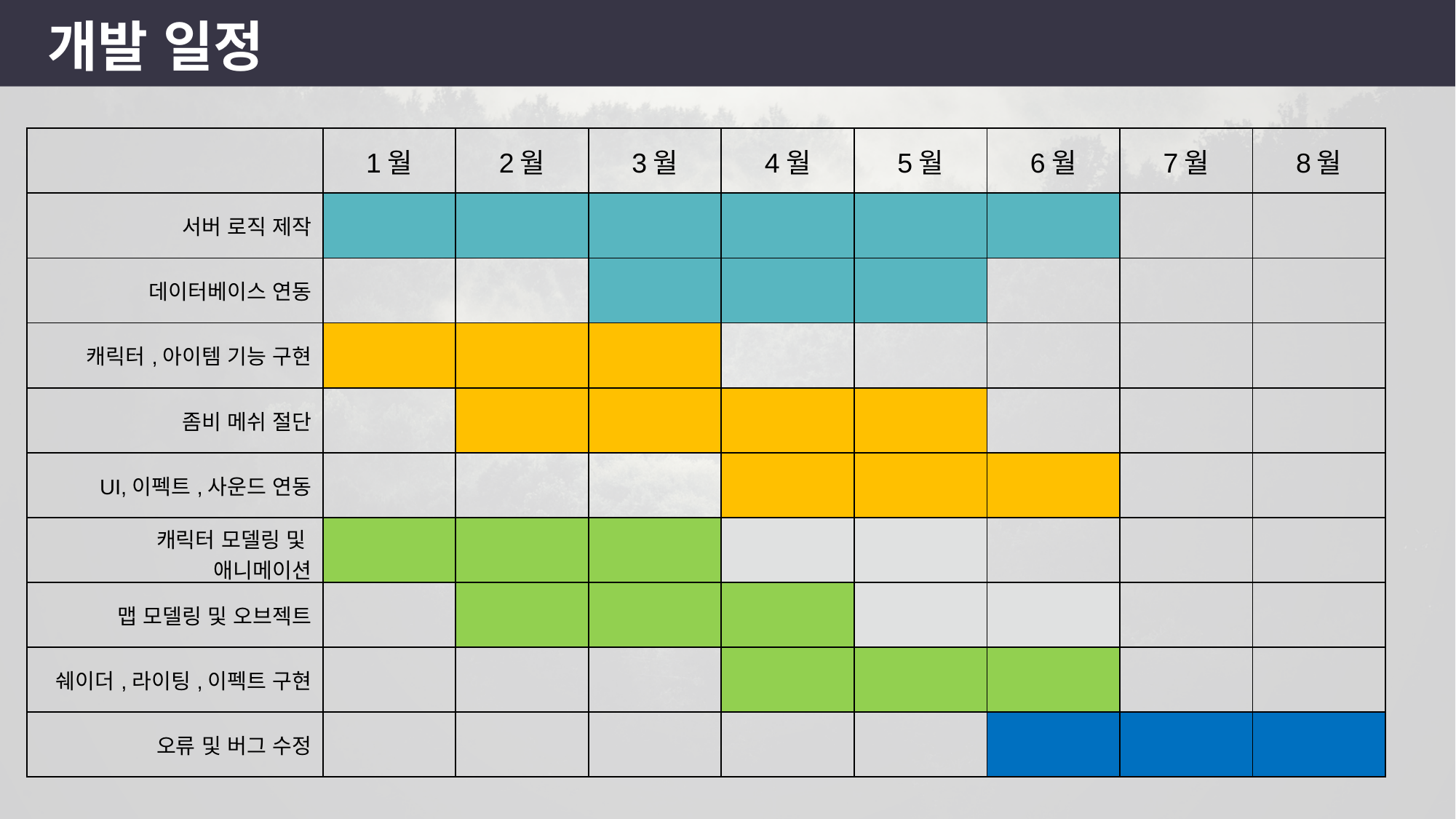

개발 일정
|  | 1월 | 2월 | 3월 | 4월 | 5월 | 6월 | 7월 | 8월 |
| --- | --- | --- | --- | --- | --- | --- | --- | --- |
| 서버 로직 제작 |  |  |  |  |  |  |  |  |
| 데이터베이스 연동 |  |  |  |  |  |  |  |  |
| 캐릭터,아이템 기능 구현 |  |  |  |  |  |  |  |  |
| 좀비 메쉬 절단 |  |  |  |  |  |  |  |  |
| UI,이펙트,사운드 연동 |  |  |  |  |  |  |  |  |
| 캐릭터 모델링 및 애니메이션 |  |  |  |  |  |  |  |  |
| 맵 모델링 및 오브젝트 |  |  |  |  |  |  |  |  |
| 쉐이더,라이팅,이펙트 구현 |  |  |  |  |  |  |  |  |
| 오류 및 버그 수정 |  |  |  |  |  |  |  |  |
24